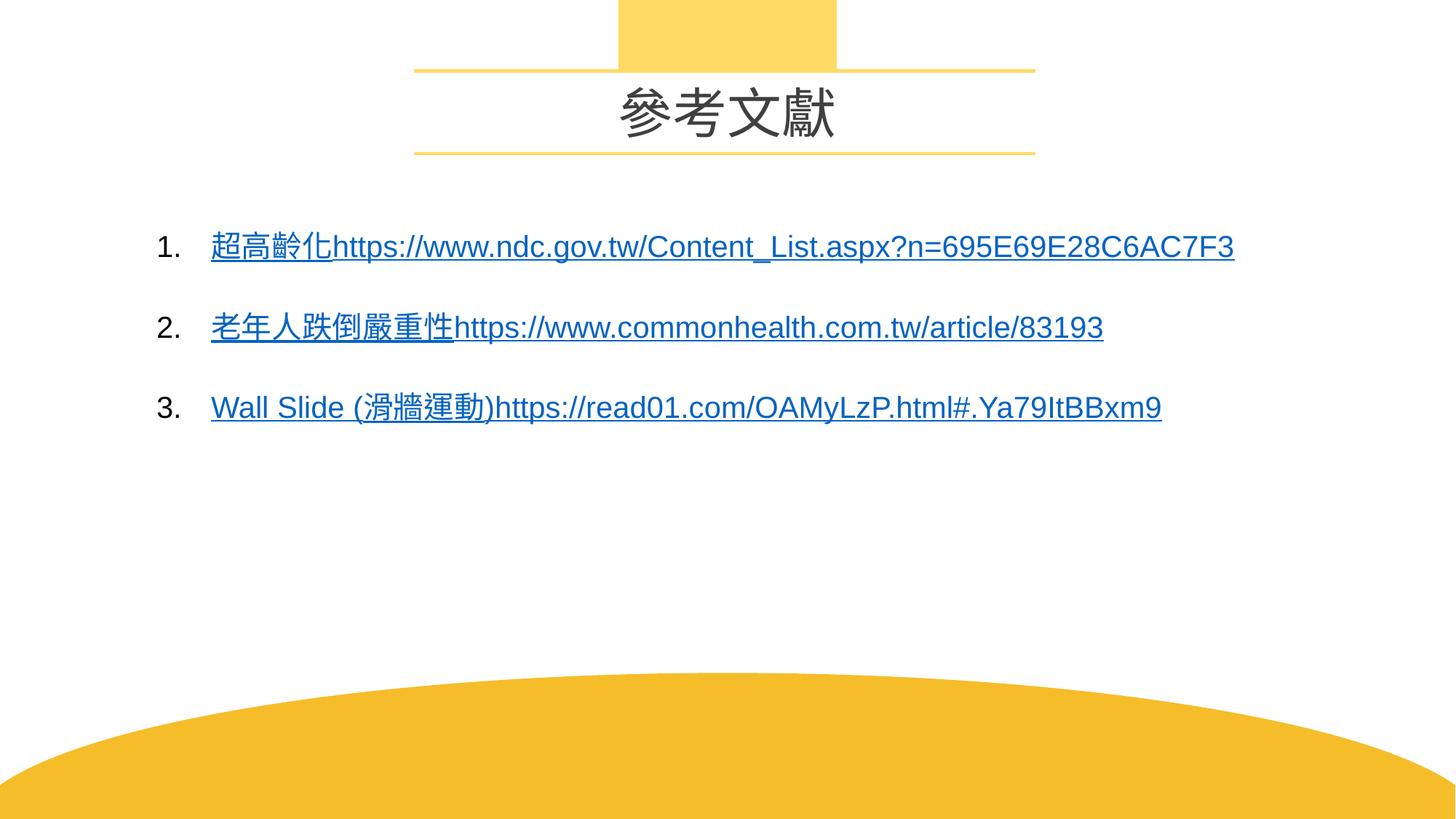

參考文獻
超高齡化
https://www.ndc.gov.tw/Content_List.aspx?n=695E69E28C6AC7F3

老年人跌倒嚴重性
https://www.commonhealth.com.tw/article/83193

Wall Slide (滑牆運動)
https://read01.com/OAMyLzP.html#.Ya79ItBBxm9

23